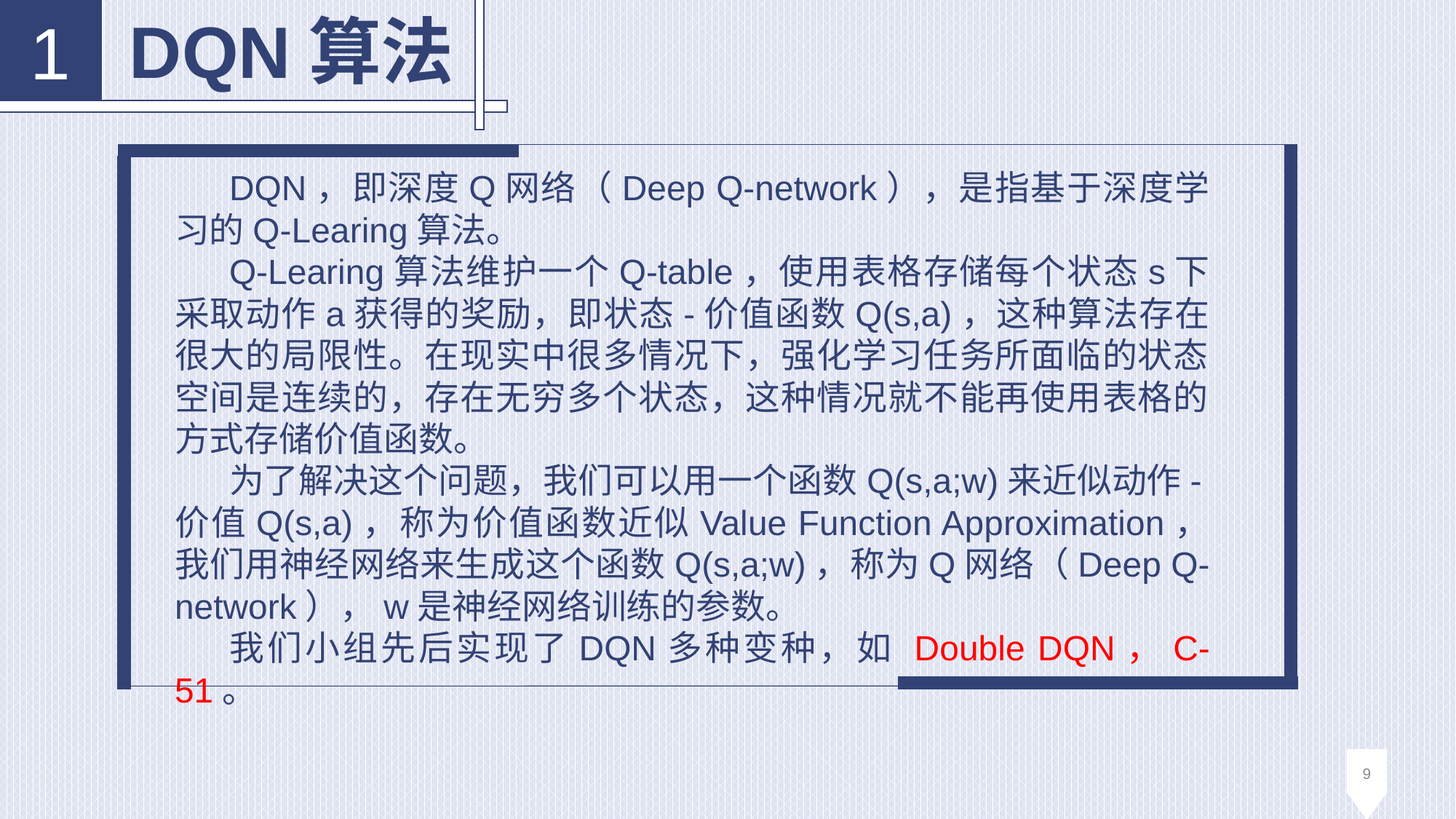

DQN算法

1

DQN，即深度Q网络（Deep Q-network），是指基于深度学习的Q-Learing算法。
Q-Learing算法维护一个Q-table，使用表格存储每个状态s下采取动作a获得的奖励，即状态-价值函数Q(s,a)，这种算法存在很大的局限性。在现实中很多情况下，强化学习任务所面临的状态空间是连续的，存在无穷多个状态，这种情况就不能再使用表格的方式存储价值函数。
为了解决这个问题，我们可以用一个函数Q(s,a;w)来近似动作-价值Q(s,a)，称为价值函数近似Value Function Approximation，我们用神经网络来生成这个函数Q(s,a;w)，称为Q网络（Deep Q-network），w是神经网络训练的参数。
我们小组先后实现了DQN多种变种，如 Double DQN，C-51。

9